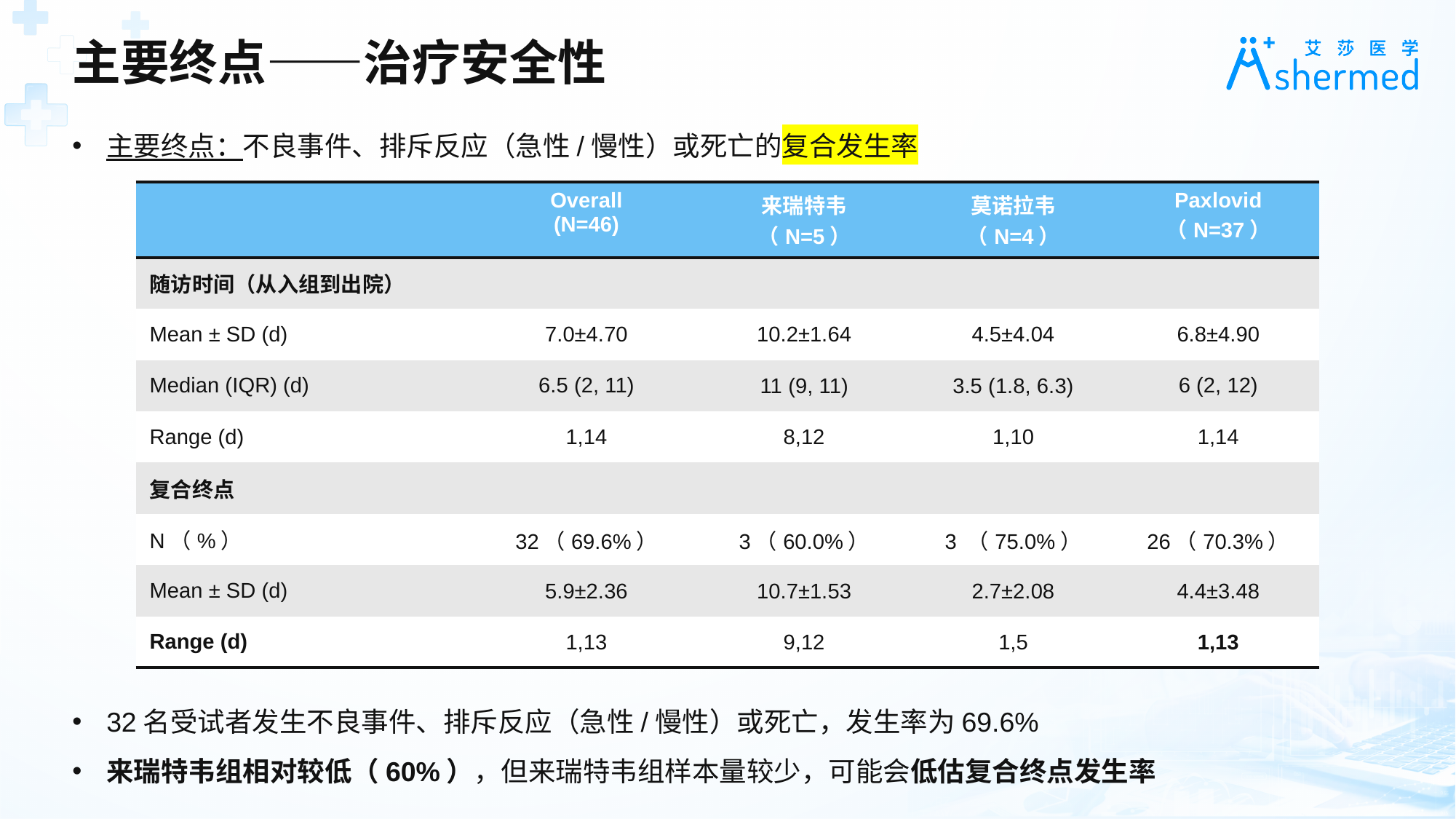

主要终点——治疗安全性
主要终点：不良事件、排斥反应（急性/慢性）或死亡的复合发生率
|  | Overall (N=46) | 来瑞特韦 （N=5） | 莫诺拉韦 （N=4） | Paxlovid （N=37） |
| --- | --- | --- | --- | --- |
| 随访时间（从入组到出院） |  |  |  |  |
| Mean ± SD (d) | 7.0±4.70 | 10.2±1.64 | 4.5±4.04 | 6.8±4.90 |
| Median (IQR) (d) | 6.5 (2, 11) | 11 (9, 11) | 3.5 (1.8, 6.3) | 6 (2, 12) |
| Range (d) | 1,14 | 8,12 | 1,10 | 1,14 |
| 复合终点 |  |  |  |  |
| N（%） | 32（69.6%） | 3（60.0%） | 3 （75.0%） | 26（70.3%） |
| Mean ± SD (d) | 5.9±2.36 | 10.7±1.53 | 2.7±2.08 | 4.4±3.48 |
| Range (d) | 1,13 | 9,12 | 1,5 | 1,13 |
32名受试者发生不良事件、排斥反应（急性/慢性）或死亡，发生率为69.6%
来瑞特韦组相对较低（60%），但来瑞特韦组样本量较少，可能会低估复合终点发生率